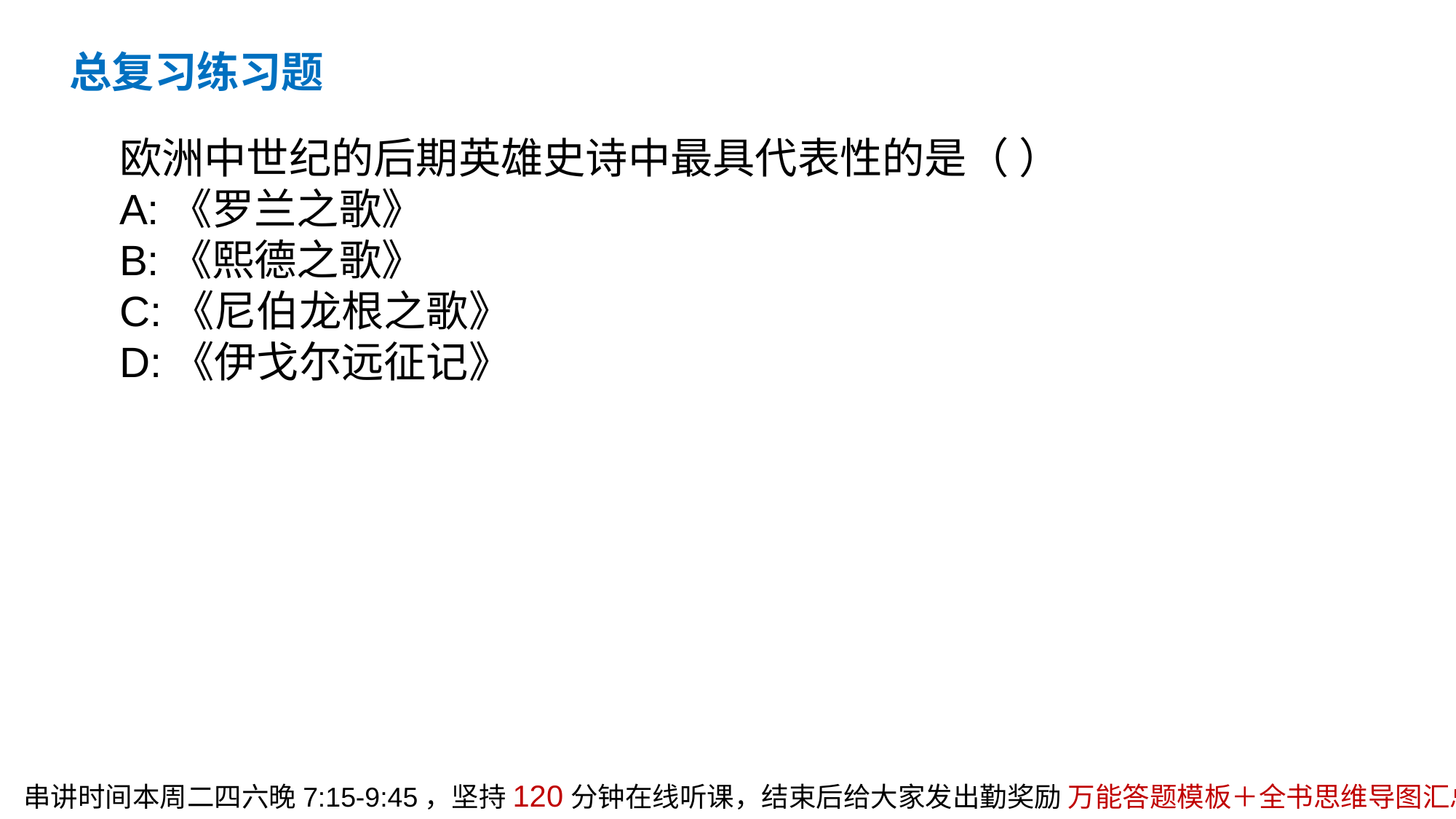

总复习练习题
欧洲中世纪的后期英雄史诗中最具代表性的是（ ）
A:《罗兰之歌》
B:《熙德之歌》
C:《尼伯龙根之歌》
D:《伊戈尔远征记》